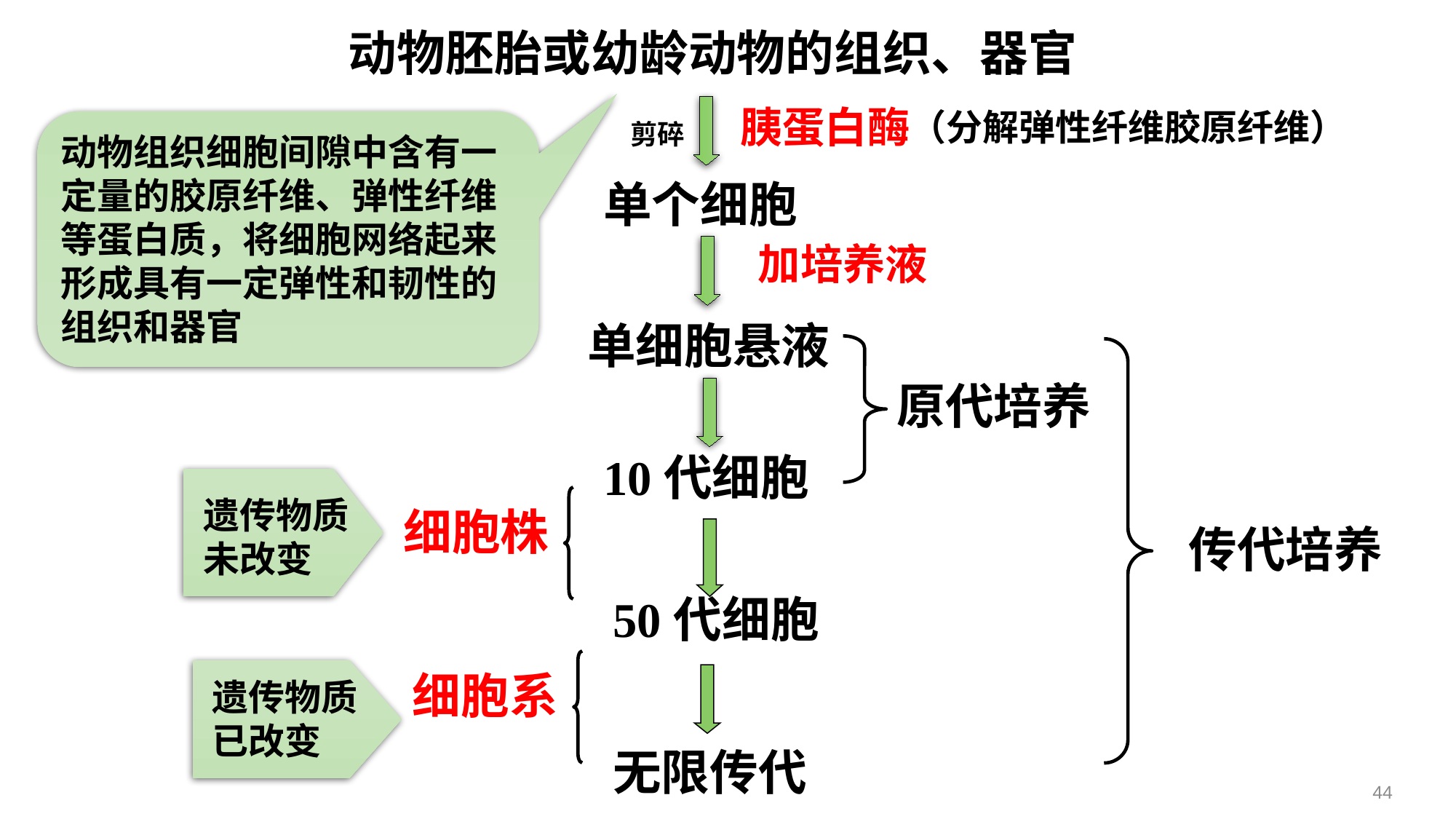

动物胚胎或幼龄动物的组织、器官
胰蛋白酶
剪碎
（分解弹性纤维胶原纤维）
动物组织细胞间隙中含有一定量的胶原纤维、弹性纤维等蛋白质，将细胞网络起来形成具有一定弹性和韧性的组织和器官

单个细胞
加培养液

单细胞悬液

原代培养

10代细胞

遗传物质未改变

细胞株
传代培养

50代细胞

细胞系

遗传物质已改变

无限传代
44